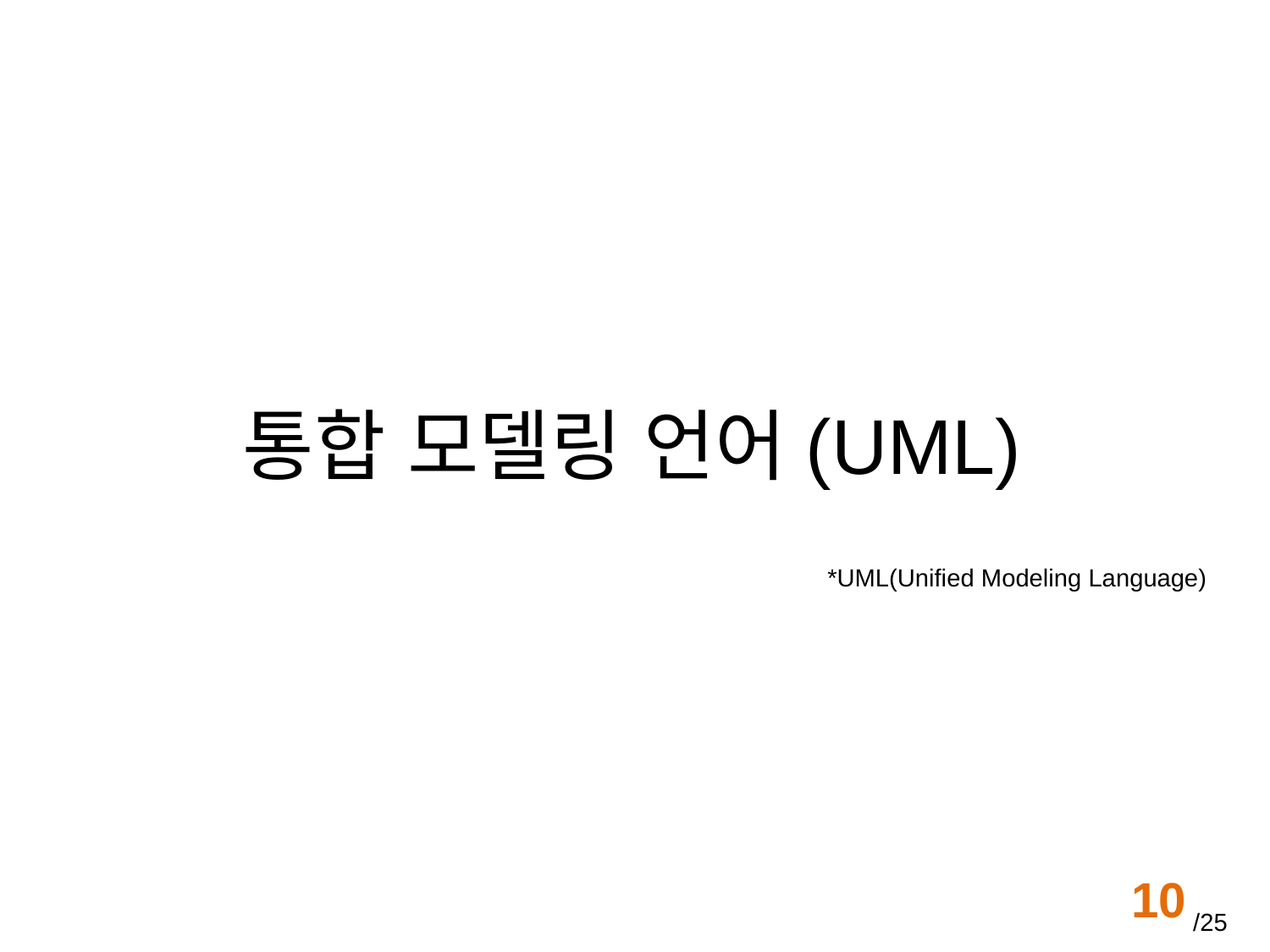

# 통합 모델링 언어(UML)
*UML(Unified Modeling Language)
10